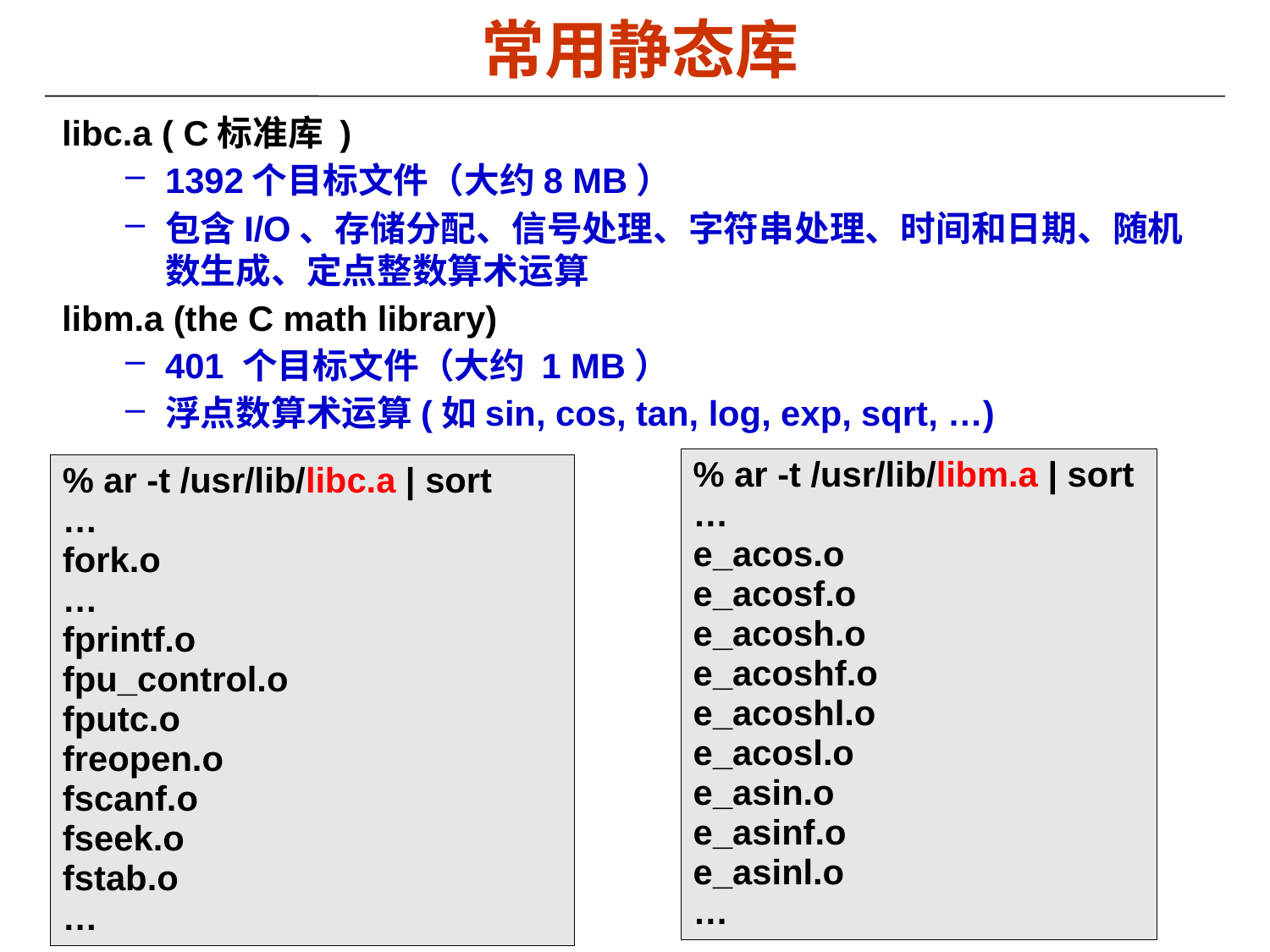

常用静态库
libc.a ( C标准库 )
1392个目标文件（大约8 MB）
包含I/O、存储分配、信号处理、字符串处理、时间和日期、随机数生成、定点整数算术运算
libm.a (the C math library)
401 个目标文件（大约 1 MB）
浮点数算术运算(如sin, cos, tan, log, exp, sqrt, …)
% ar -t /usr/lib/libm.a | sort
…
e_acos.o
e_acosf.o
e_acosh.o
e_acoshf.o
e_acoshl.o
e_acosl.o
e_asin.o
e_asinf.o
e_asinl.o
…
% ar -t /usr/lib/libc.a | sort
…
fork.o
…
fprintf.o
fpu_control.o
fputc.o
freopen.o
fscanf.o
fseek.o
fstab.o
…